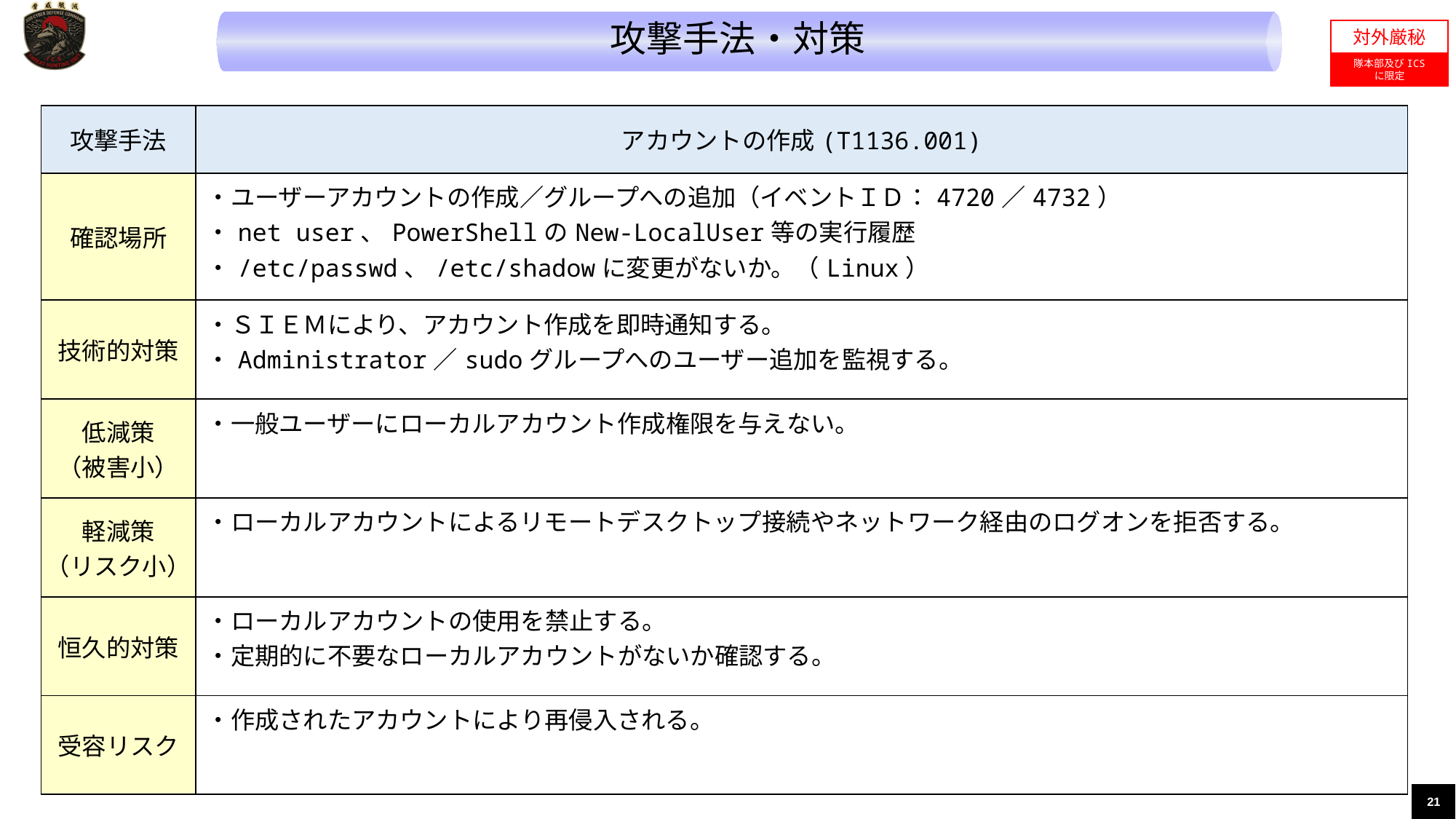

攻撃手法・対策
対外厳秘
隊本部及びICS
に限定
| 攻撃手法 | アカウントの作成(T1136.001) |
| --- | --- |
| 確認場所 | ・ユーザーアカウントの作成／グループへの追加（イベントＩＤ：4720／4732） ・net user、PowerShellのNew-LocalUser等の実行履歴 ・/etc/passwd、/etc/shadowに変更がないか。（Linux） |
| 技術的対策 | ・ＳＩＥＭにより、アカウント作成を即時通知する。 ・Administrator／sudoグループへのユーザー追加を監視する。 |
| 低減策 （被害小） | ・一般ユーザーにローカルアカウント作成権限を与えない。 |
| 軽減策 （リスク小） | ・ローカルアカウントによるリモートデスクトップ接続やネットワーク経由のログオンを拒否する。 |
| 恒久的対策 | ・ローカルアカウントの使用を禁止する。 ・定期的に不要なローカルアカウントがないか確認する。 |
| 受容リスク | ・作成されたアカウントにより再侵入される。 |